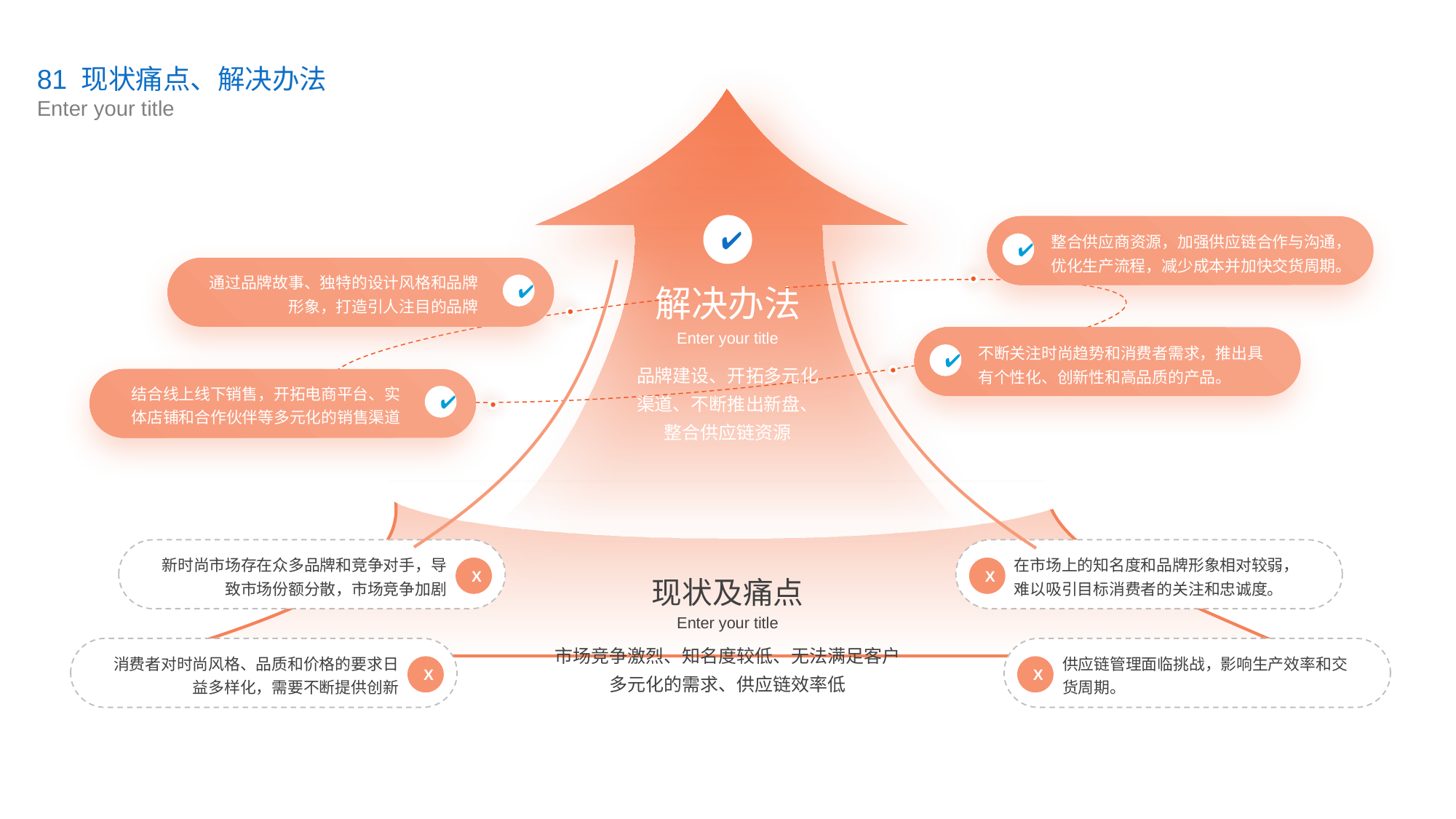

81 现状痛点、解决办法

Enter your title
✔

整合供应商资源，加强供应链合作与沟通，优化生产流程，减少成本并加快交货周期。
✔

通过品牌故事、独特的设计风格和品牌形象，打造引人注目的品牌

✔
解决办法

Enter your title

不断关注时尚趋势和消费者需求，推出具有个性化、创新性和高品质的产品。
✔
品牌建设、开拓多元化渠道、不断推出新盘、整合供应链资源

结合线上线下销售，开拓电商平台、实体店铺和合作伙伴等多元化的销售渠道
✔

新时尚市场存在众多品牌和竞争对手，导致市场份额分散，市场竞争加剧
在市场上的知名度和品牌形象相对较弱，难以吸引目标消费者的关注和忠诚度。
X
X
现状及痛点

Enter your title
市场竞争激烈、知名度较低、无法满足客户多元化的需求、供应链效率低

消费者对时尚风格、品质和价格的要求日益多样化，需要不断提供创新
供应链管理面临挑战，影响生产效率和交货周期。
X
X